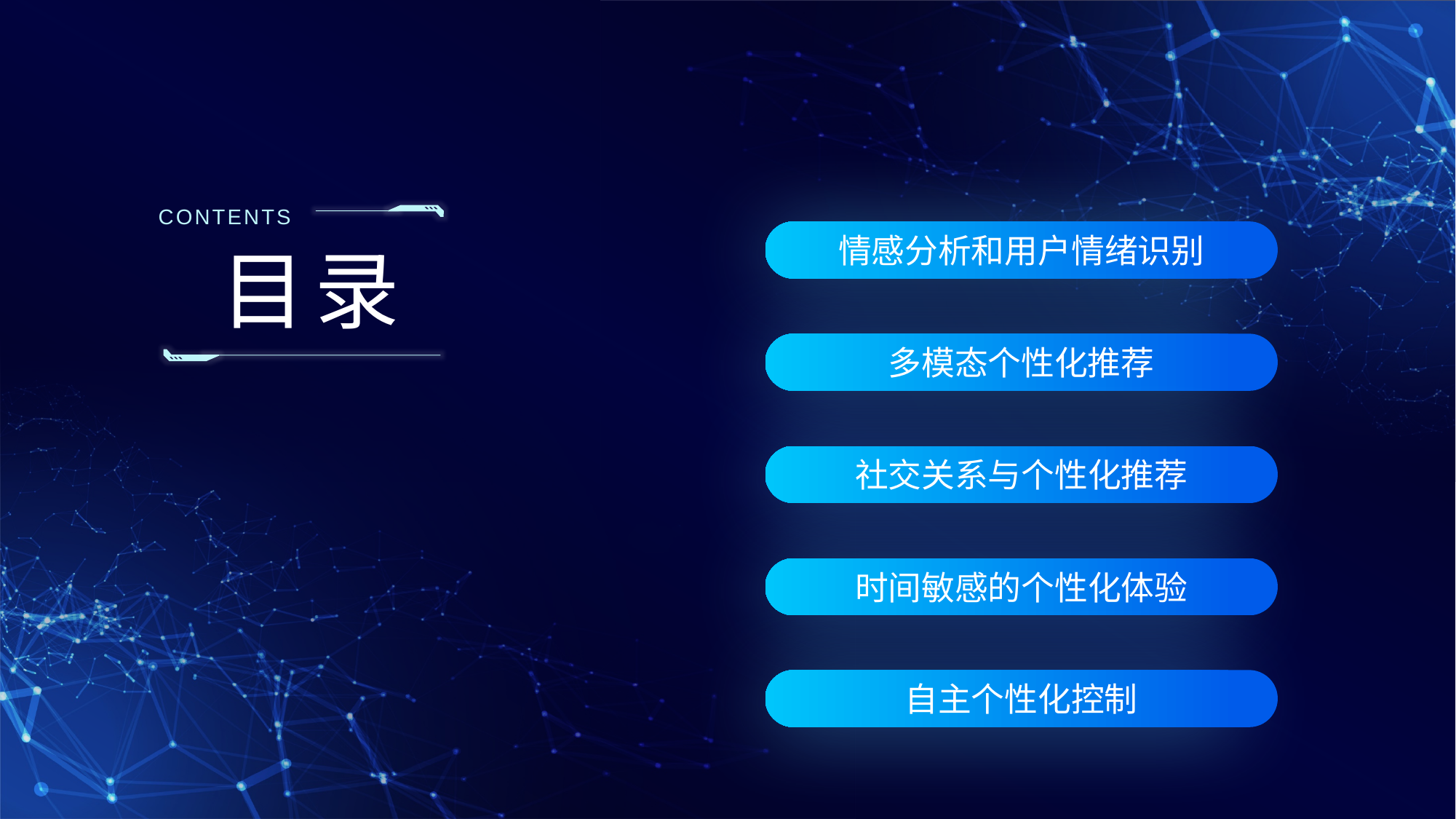

CONTENTS

目录

情感分析和用户情绪识别
多模态个性化推荐
社交关系与个性化推荐
时间敏感的个性化体验
自主个性化控制